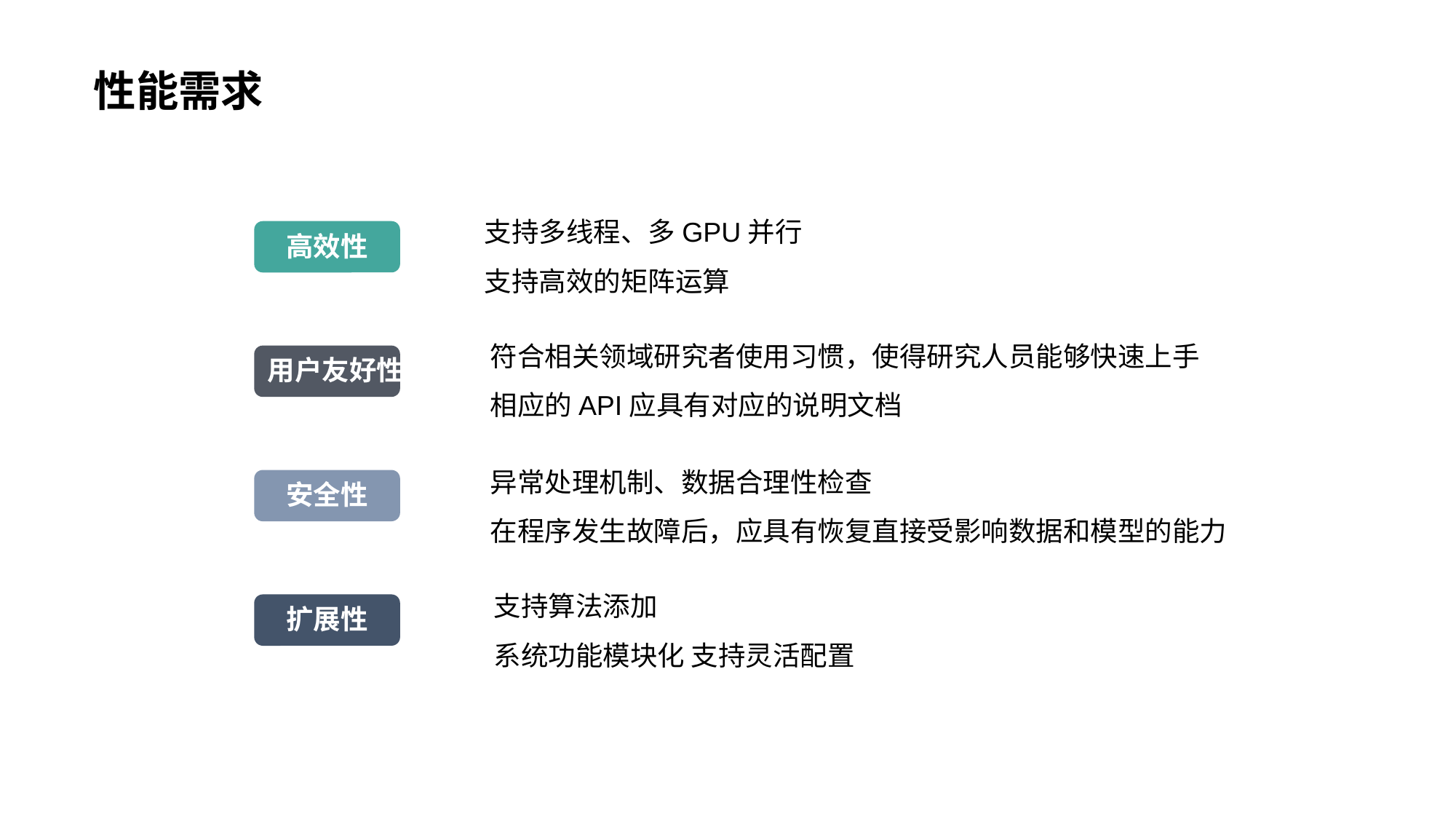

# 性能需求
支持多线程、多GPU并行
支持高效的矩阵运算
高效性
符合相关领域研究者使用习惯，使得研究人员能够快速上手
相应的API应具有对应的说明文档
用户友好性
异常处理机制、数据合理性检查
在程序发生故障后，应具有恢复直接受影响数据和模型的能力
安全性
支持算法添加
系统功能模块化 支持灵活配置
扩展性